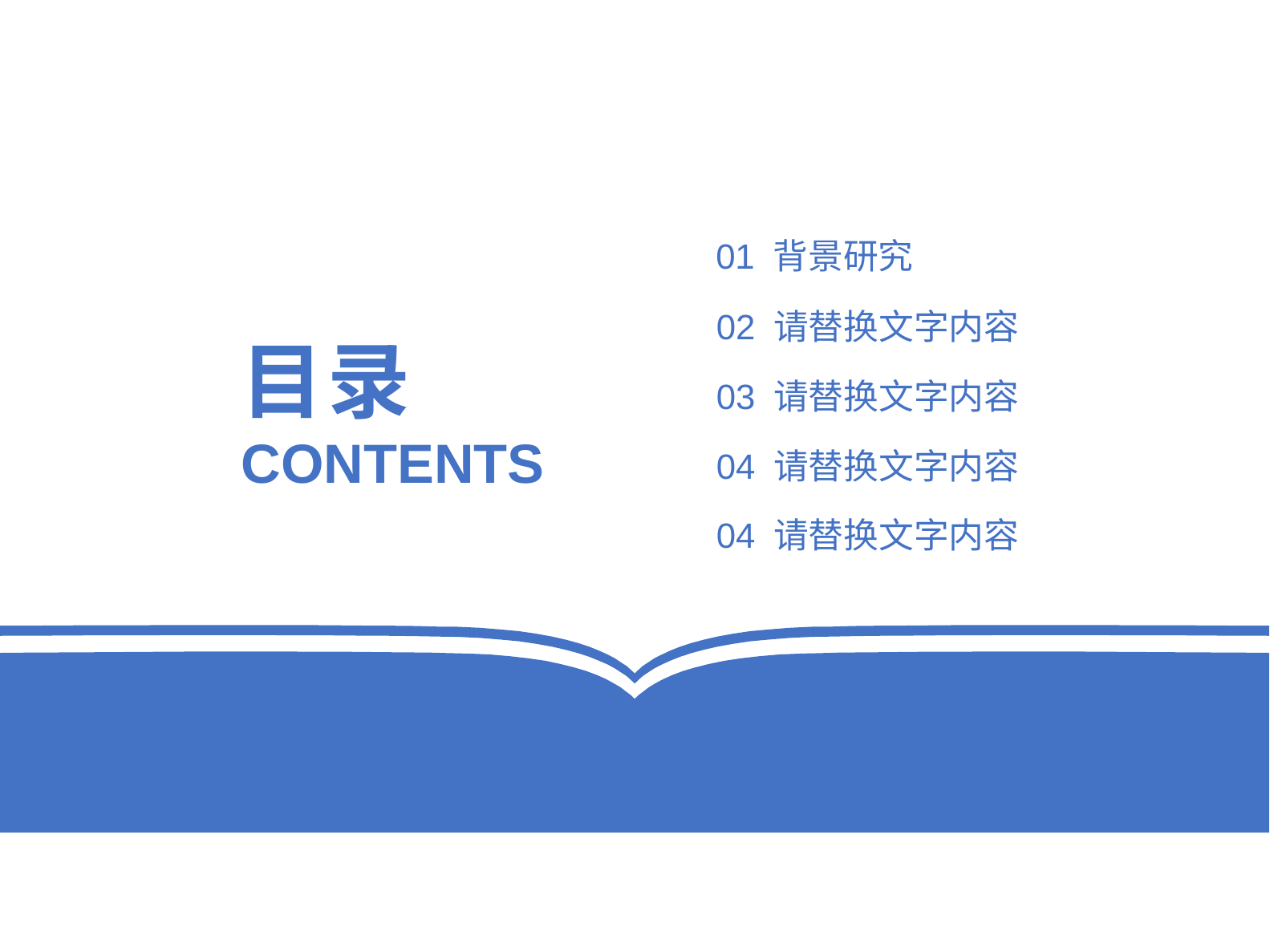

01 背景研究
02 请替换文字内容
目录
03 请替换文字内容
CONTENTS
04 请替换文字内容
04 请替换文字内容